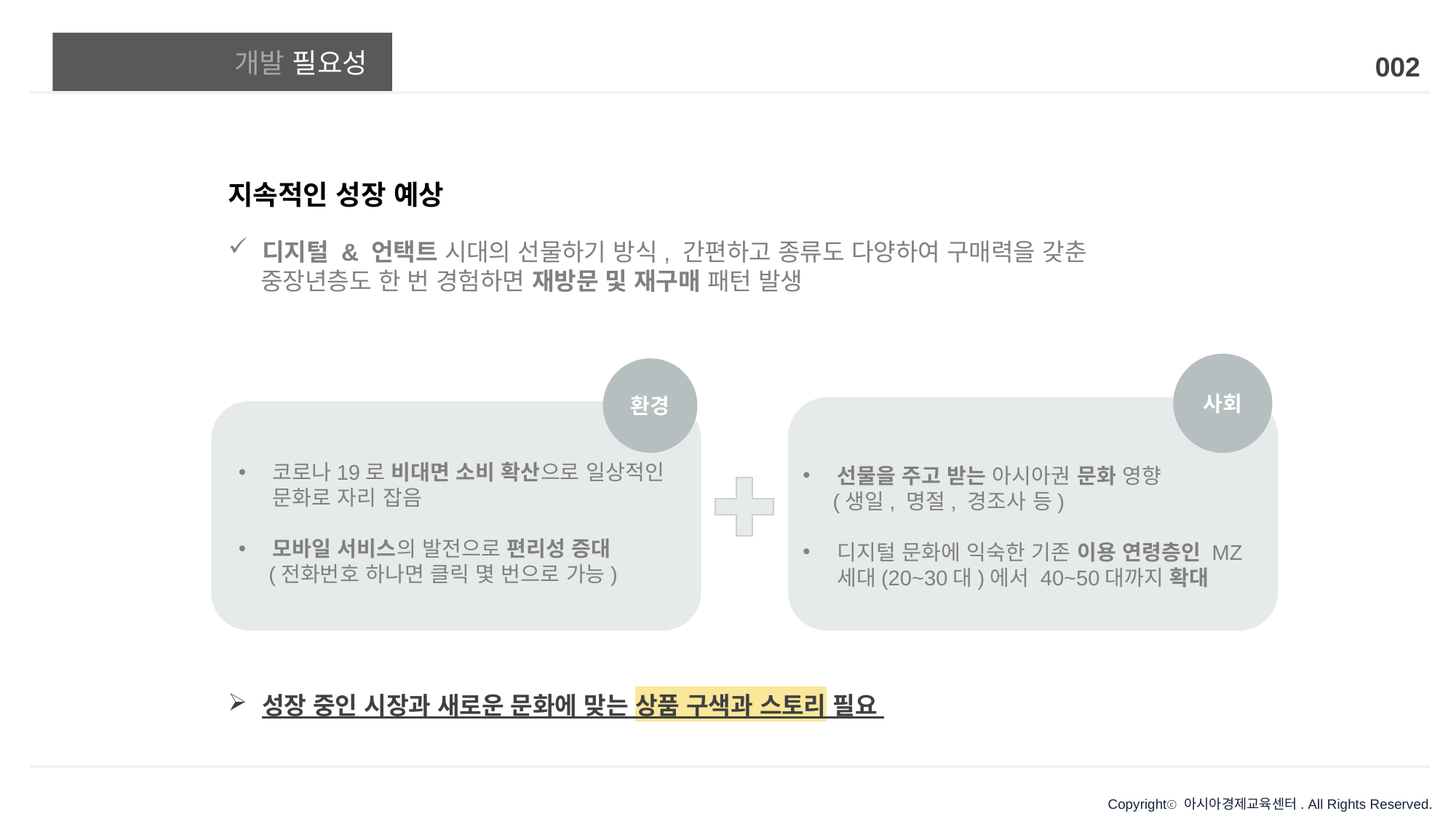

# 개발 필요성
002
지속적인 성장 예상
디지털 & 언택트 시대의 선물하기 방식, 간편하고 종류도 다양하여 구매력을 갖춘
    중장년층도 한 번 경험하면 재방문 및 재구매 패턴 발생

사회
환경

코로나19로 비대면 소비 확산으로 일상적인 문화로 자리 잡음

모바일 서비스의 발전으로 편리성 증대
     (전화번호 하나면 클릭 몇 번으로 가능)
선물을 주고 받는 아시아권 문화 영향
     (생일, 명절, 경조사 등)

디지털 문화에 익숙한 기존 이용 연령층인 MZ세대(20~30대)에서 40~50대까지 확대

성장 중인 시장과 새로운 문화에 맞는 상품 구색과 스토리 필요